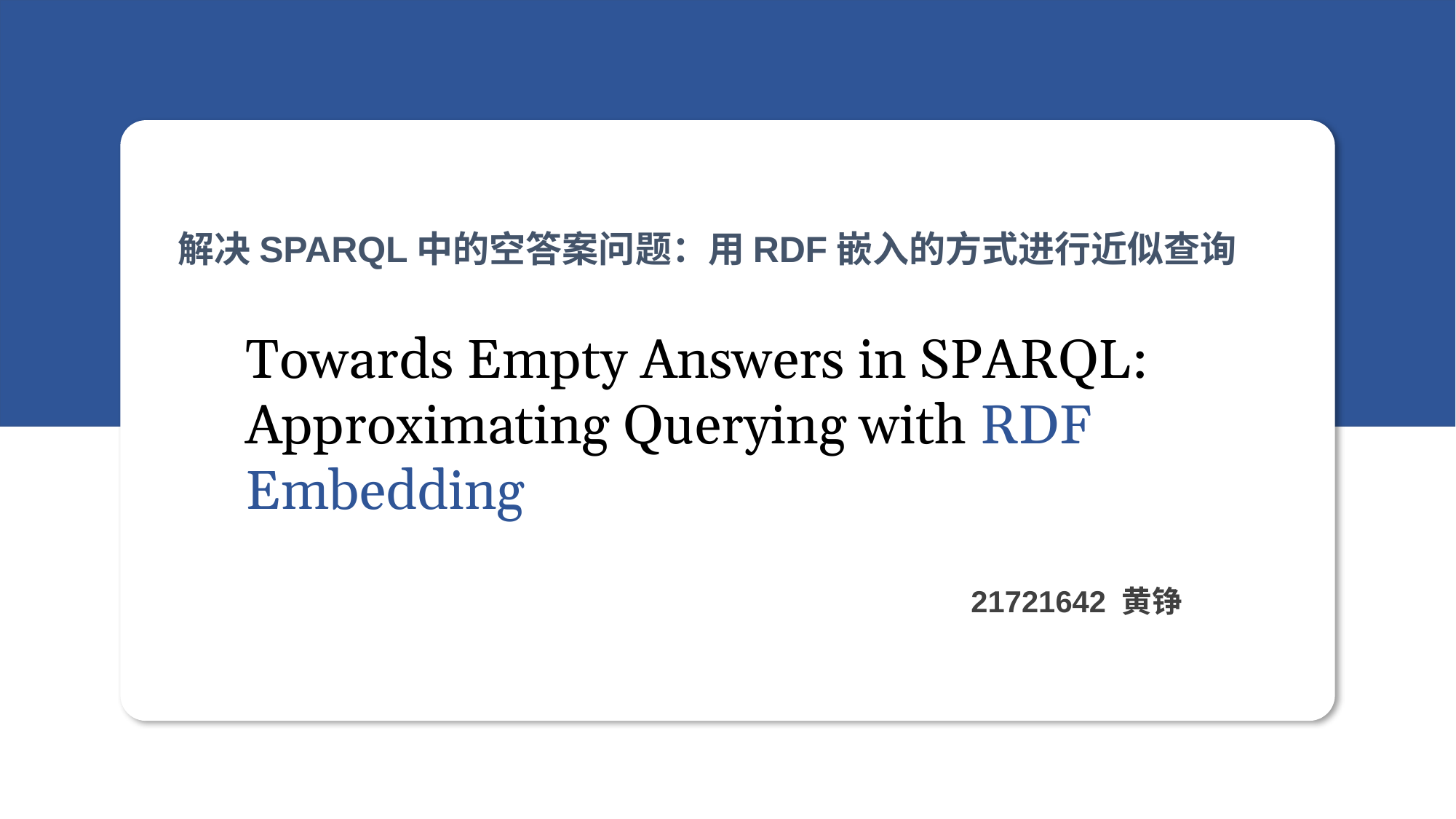

解决SPARQL中的空答案问题：用RDF嵌入的方式进行近似查询
Towards Empty Answers in SPARQL:
Approximating Querying with RDF
Embedding
21721642 黄铮